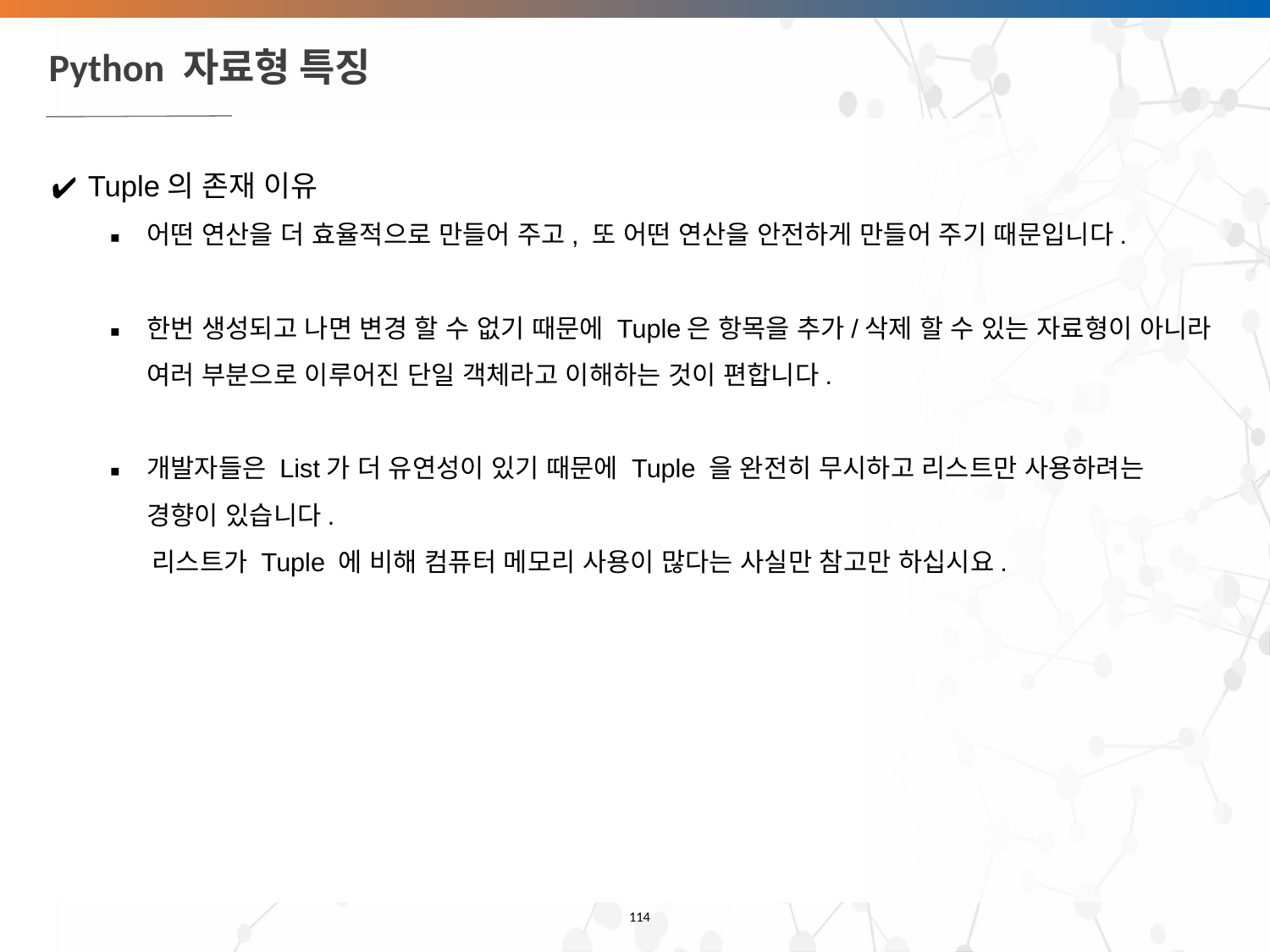

# Python 자료형 특징
Tuple의 존재 이유
어떤 연산을 더 효율적으로 만들어 주고, 또 어떤 연산을 안전하게 만들어 주기 때문입니다.

한번 생성되고 나면 변경 할 수 없기 때문에 Tuple은 항목을 추가/삭제 할 수 있는 자료형이 아니라 여러 부분으로 이루어진 단일 객체라고 이해하는 것이 편합니다.

개발자들은 List가 더 유연성이 있기 때문에 Tuple 을 완전히 무시하고 리스트만 사용하려는 경향이 있습니다.
     리스트가 Tuple 에 비해 컴퓨터 메모리 사용이 많다는 사실만 참고만 하십시요.
114